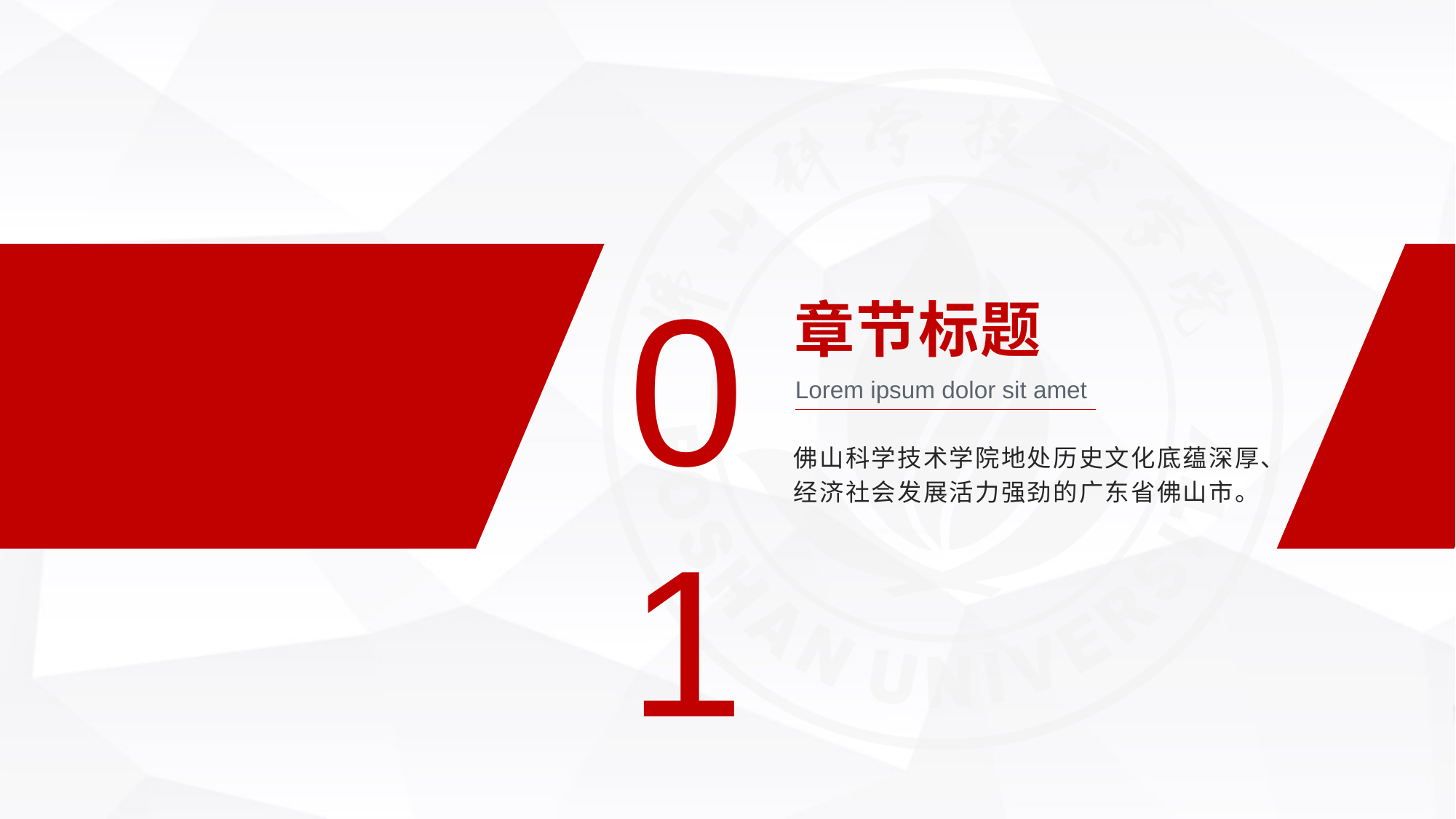

01
章节标题
Lorem ipsum dolor sit amet
佛山科学技术学院地处历史文化底蕴深厚、经济社会发展活力强劲的广东省佛山市。